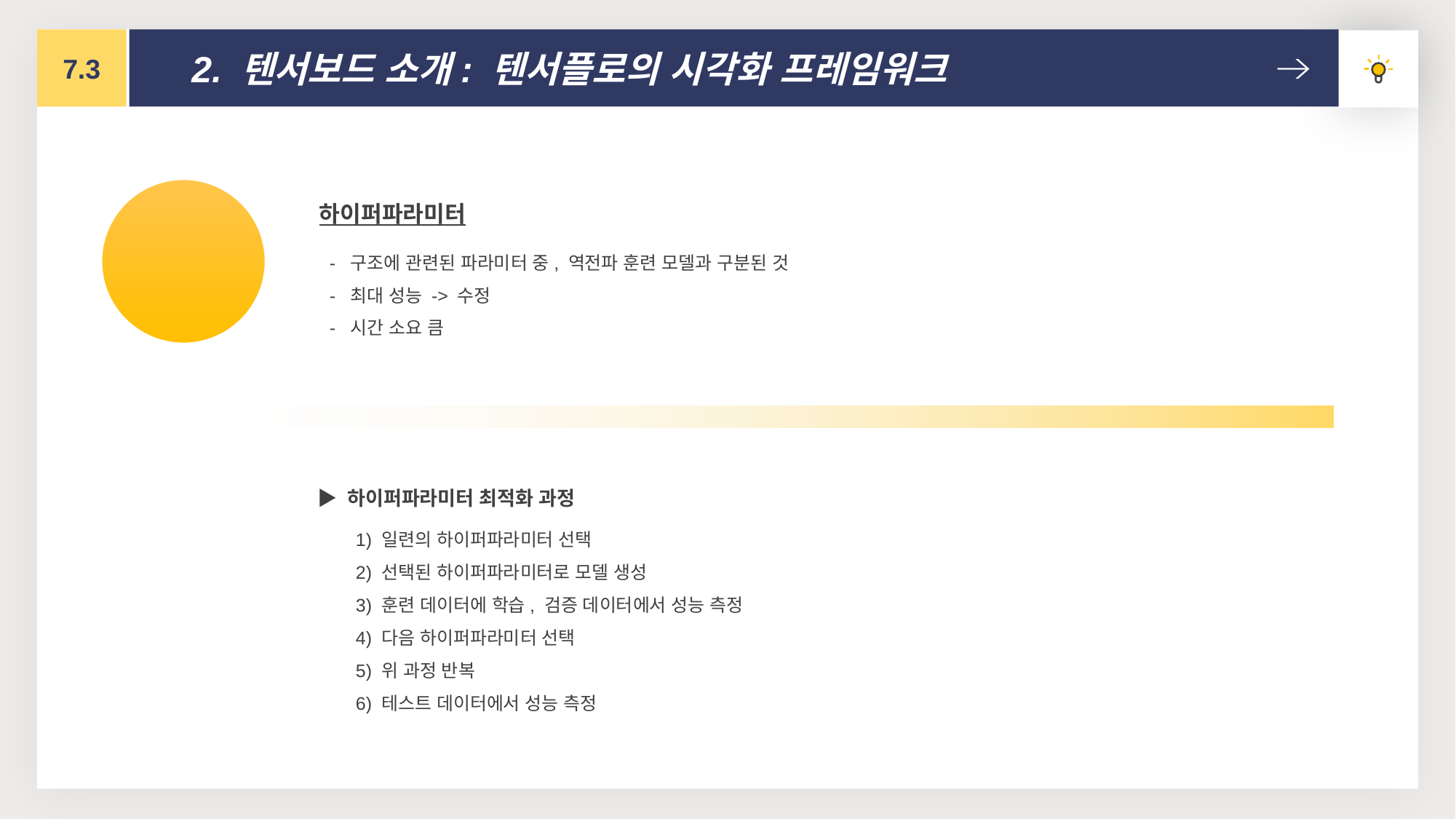

7.3
2. 텐서보드 소개: 텐서플로의 시각화 프레임워크

하이퍼파라미터

  -  구조에 관련된 파라미터 중, 역전파 훈련 모델과 구분된 것
  -  최대 성능 -> 수정
  -  시간 소요 큼

    ▶ 하이퍼파라미터 최적화 과정

 1) 일련의 하이퍼파라미터 선택
 2) 선택된 하이퍼파라미터로 모델 생성
 3) 훈련 데이터에 학습, 검증 데이터에서 성능 측정
 4) 다음 하이퍼파라미터 선택
 5) 위 과정 반복
 6) 테스트 데이터에서 성능 측정